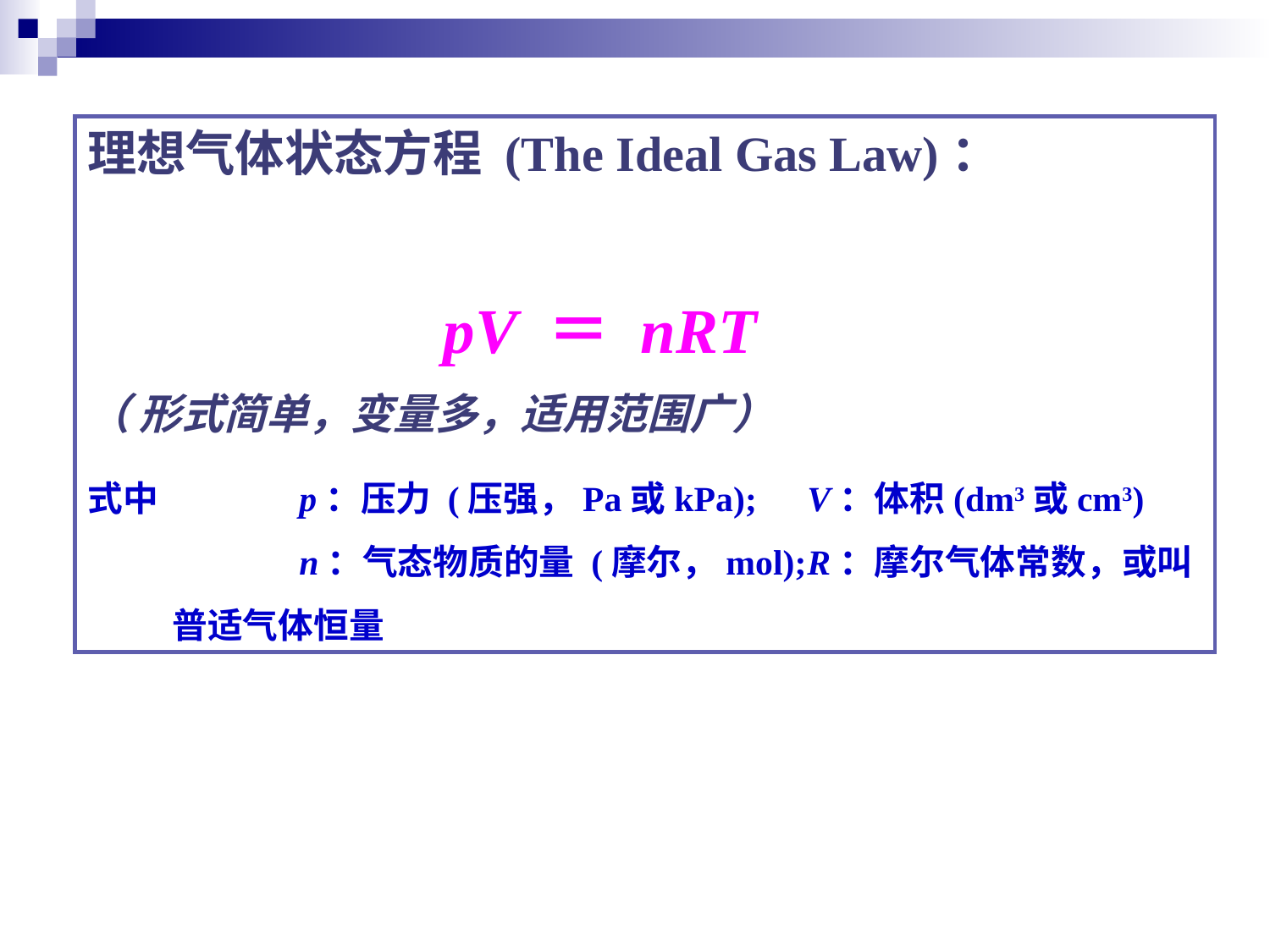

理想气体状态方程 (The Ideal Gas Law)：
                             pV ＝ nRT
（ 形式简单，变量多，适用范围广）
式中		p：压力 (压强，Pa或kPa);	V：体积(dm3或cm3)
		n：气态物质的量 (摩尔，mol);	R：摩尔气体常数，或叫普适气体恒量